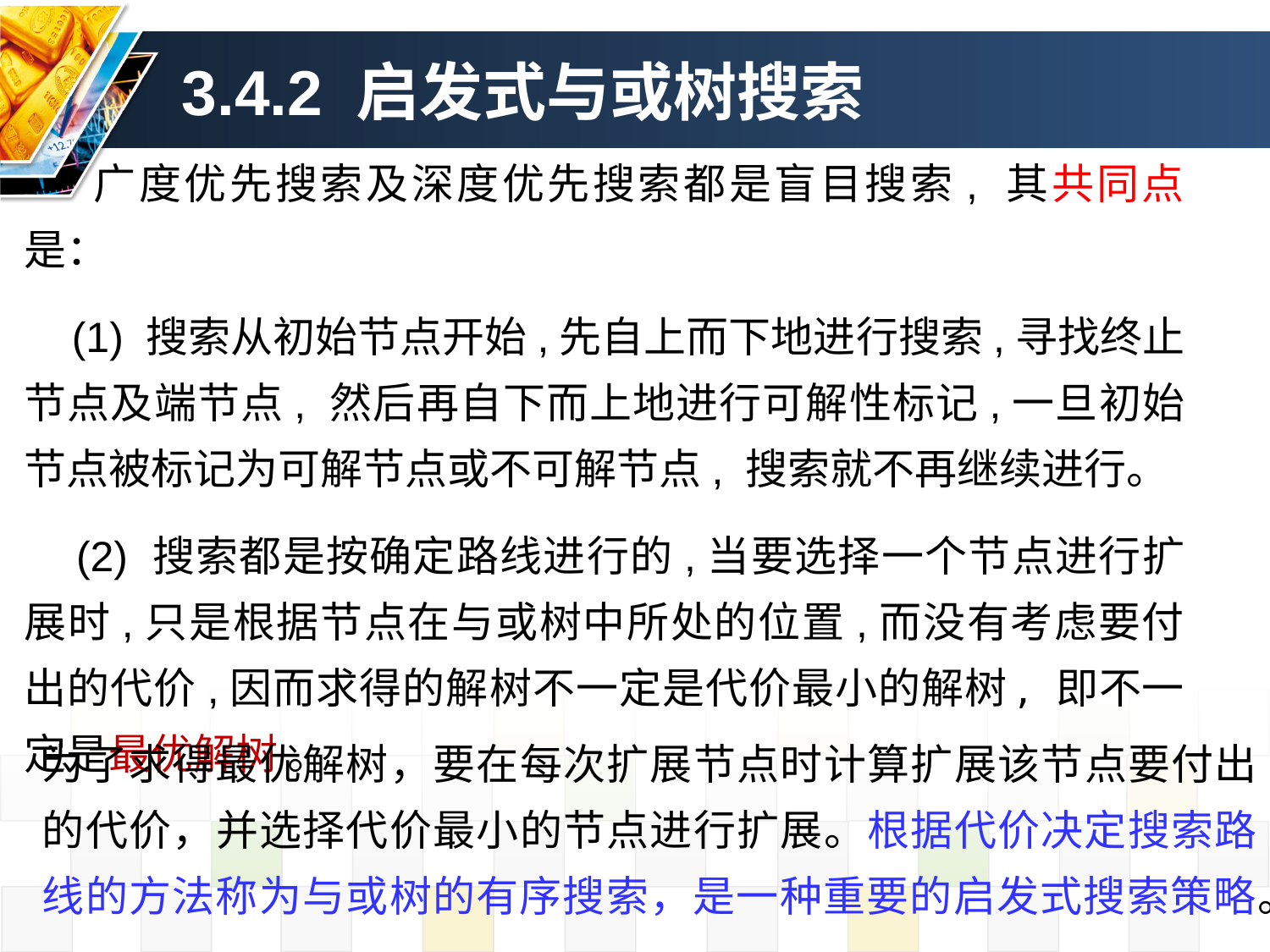

3.4.2 启发式与或树搜索
　　广度优先搜索及深度优先搜索都是盲目搜索, 其共同点是：
    (1) 搜索从初始节点开始,先自上而下地进行搜索,寻找终止节点及端节点, 然后再自下而上地进行可解性标记,一旦初始节点被标记为可解节点或不可解节点, 搜索就不再继续进行。
    (2) 搜索都是按确定路线进行的,当要选择一个节点进行扩展时,只是根据节点在与或树中所处的位置,而没有考虑要付出的代价,因而求得的解树不一定是代价最小的解树, 即不一定是最优解树 。
为了求得最优解树，要在每次扩展节点时计算扩展该节点要付出的代价，并选择代价最小的节点进行扩展。根据代价决定搜索路线的方法称为与或树的有序搜索，是一种重要的启发式搜索策略。